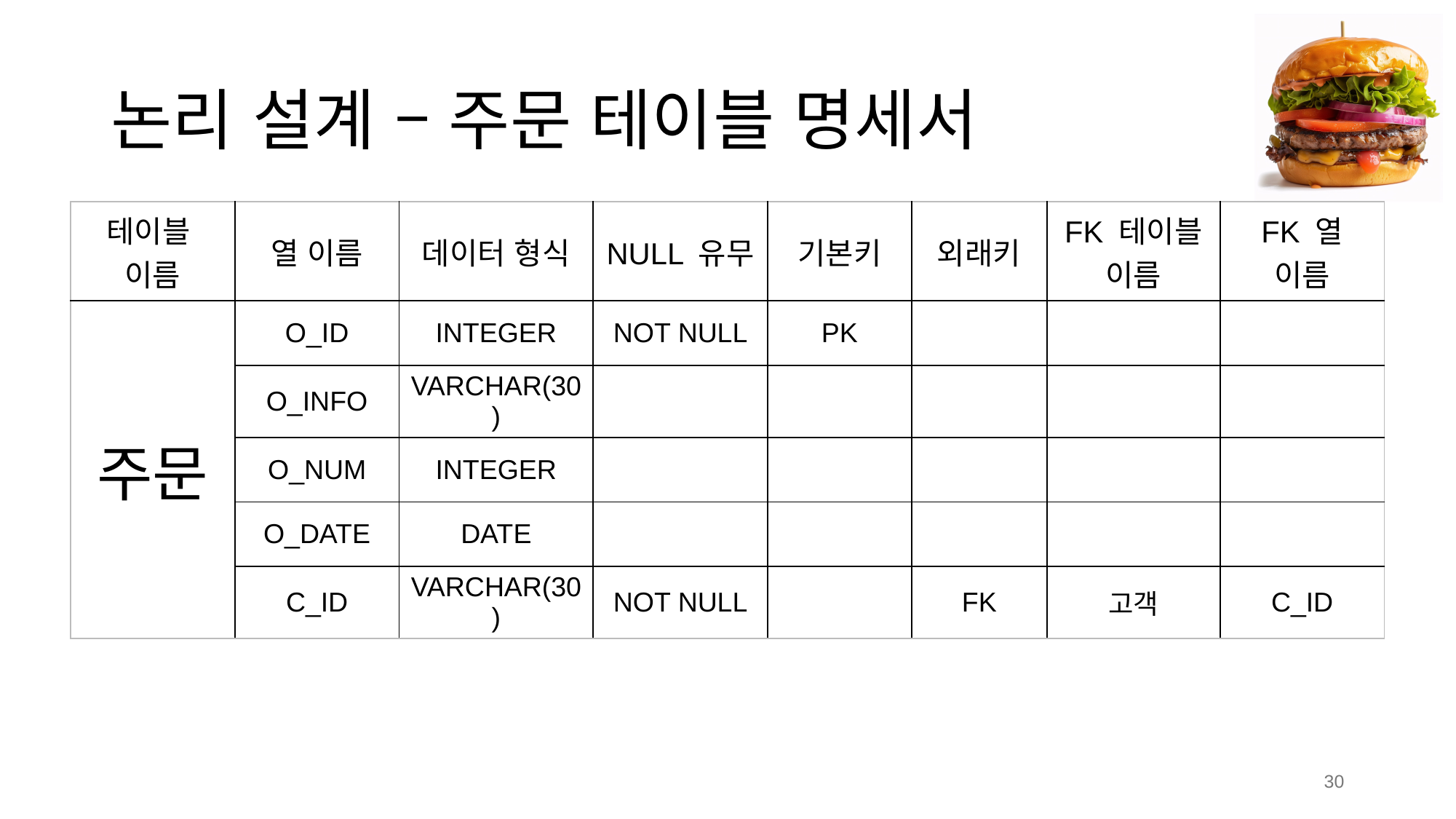

# 논리 설계 – 주문 테이블 명세서
| 테이블 이름 | 열 이름 | 데이터 형식 | NULL 유무 | 기본키 | 외래키 | FK 테이블 이름 | FK 열 이름 |
| --- | --- | --- | --- | --- | --- | --- | --- |
| 주문 | O\_ID | INTEGER | NOT NULL | PK |  |  |  |
|  | O\_INFO | VARCHAR(30) |  |  |  |  |  |
|  | O\_NUM | INTEGER |  |  |  |  |  |
|  | O\_DATE | DATE |  |  |  |  |  |
|  | C\_ID | VARCHAR(30) | NOT NULL |  | FK | 고객 | C\_ID |
30